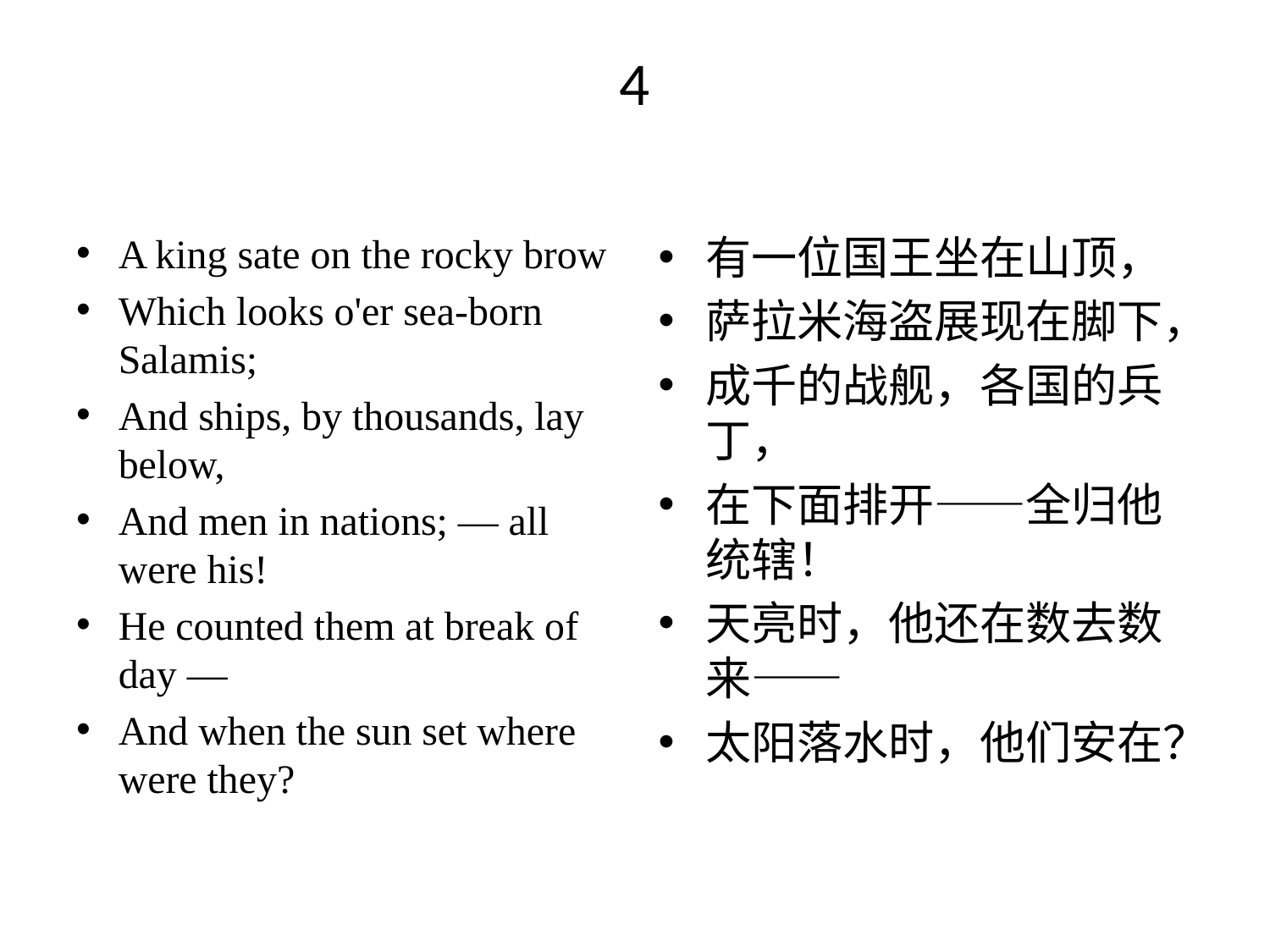

# 4
A king sate on the rocky brow
Which looks o'er sea-born Salamis;
And ships, by thousands, lay below,
And men in nations; — all were his!
He counted them at break of day —
And when the sun set where were they?

有一位国王坐在山顶，
萨拉米海盗展现在脚下，
成千的战舰，各国的兵丁，
在下面排开——全归他统辖！
天亮时，他还在数去数来——
太阳落水时，他们安在？